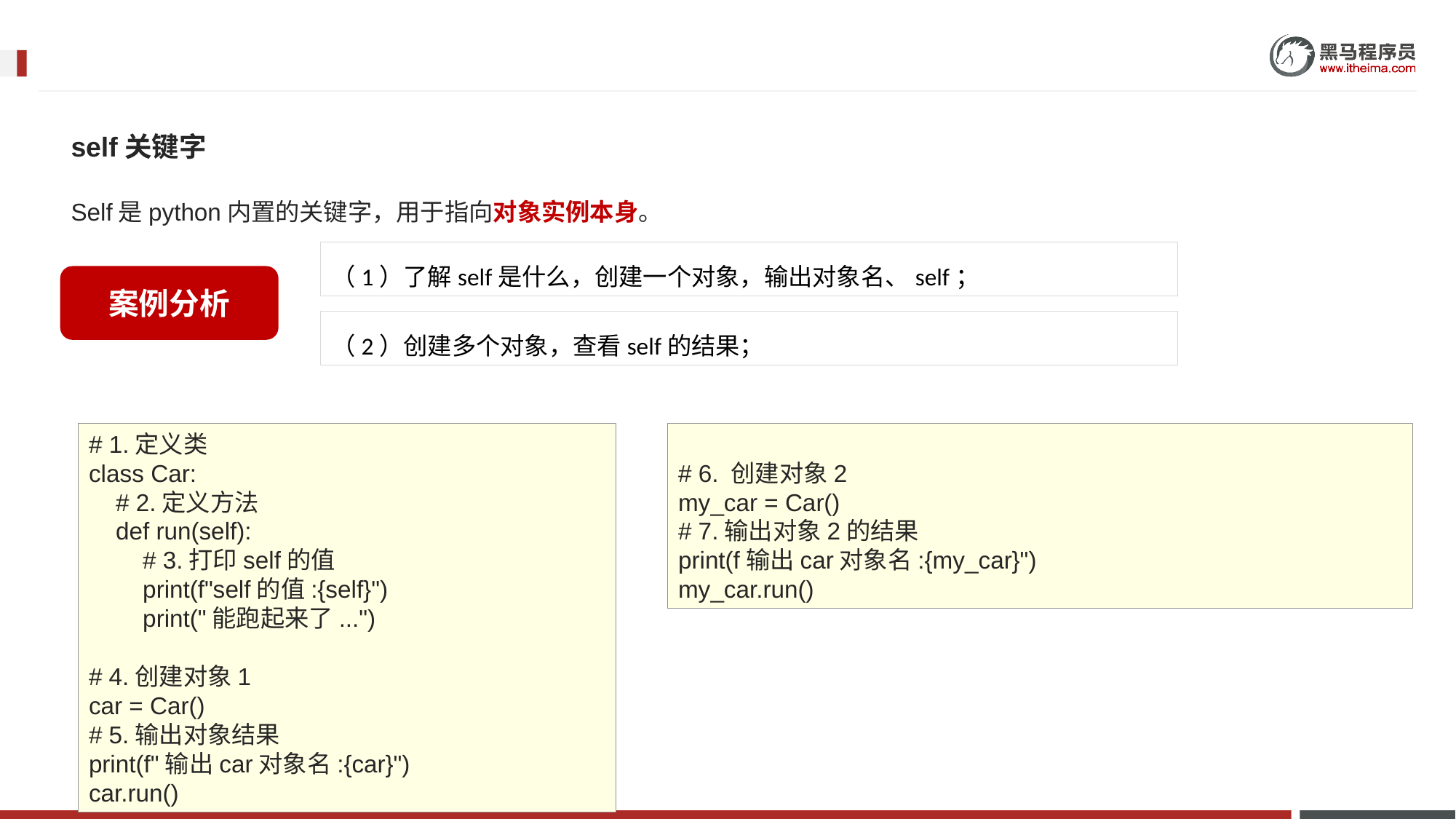

self关键字
Self是python内置的关键字，用于指向对象实例本身。
（1）了解self是什么，创建一个对象，输出对象名、self；
案例分析
（2）创建多个对象，查看self的结果；
# 1.定义类
class Car:
    # 2.定义方法
    def run(self):
        # 3.打印self的值
        print(f"self的值:{self}")
        print("能跑起来了...")

# 4.创建对象1
car = Car()
# 5.输出对象结果
print(f"输出car对象名:{car}")
car.run()

# 6. 创建对象2
my_car = Car()
# 7.输出对象2的结果
print(f输出car对象名:{my_car}")
my_car.run()